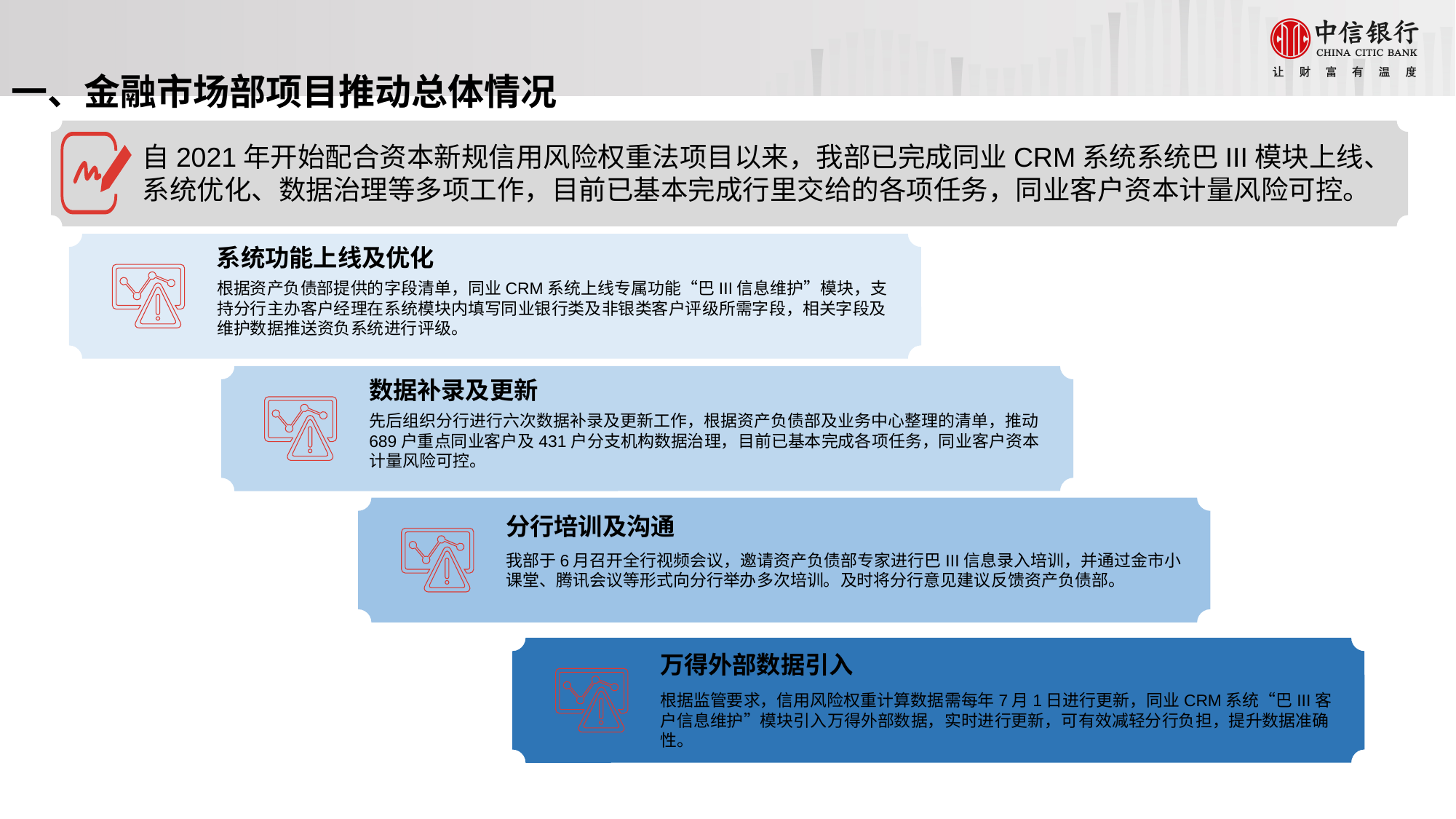

# 一、金融市场部项目推动总体情况

自2021年开始配合资本新规信用风险权重法项目以来，我部已完成同业CRM系统系统巴III模块上线、系统优化、数据治理等多项工作，目前已基本完成行里交给的各项任务，同业客户资本计量风险可控。

根据资产负债部提供的字段清单，同业CRM系统上线专属功能“巴III信息维护”模块，支持分行主办客户经理在系统模块内填写同业银行类及非银类客户评级所需字段，相关字段及维护数据推送资负系统进行评级。
系统功能上线及优化

先后组织分行进行六次数据补录及更新工作，根据资产负债部及业务中心整理的清单，推动689户重点同业客户及431户分支机构数据治理，目前已基本完成各项任务，同业客户资本计量风险可控。
数据补录及更新

我部于6月召开全行视频会议，邀请资产负债部专家进行巴III信息录入培训，并通过金市小课堂、腾讯会议等形式向分行举办多次培训。及时将分行意见建议反馈资产负债部。
分行培训及沟通

根据监管要求，信用风险权重计算数据需每年7月1日进行更新，同业CRM系统“巴III客户信息维护”模块引入万得外部数据，实时进行更新，可有效减轻分行负担，提升数据准确性。
万得外部数据引入
57